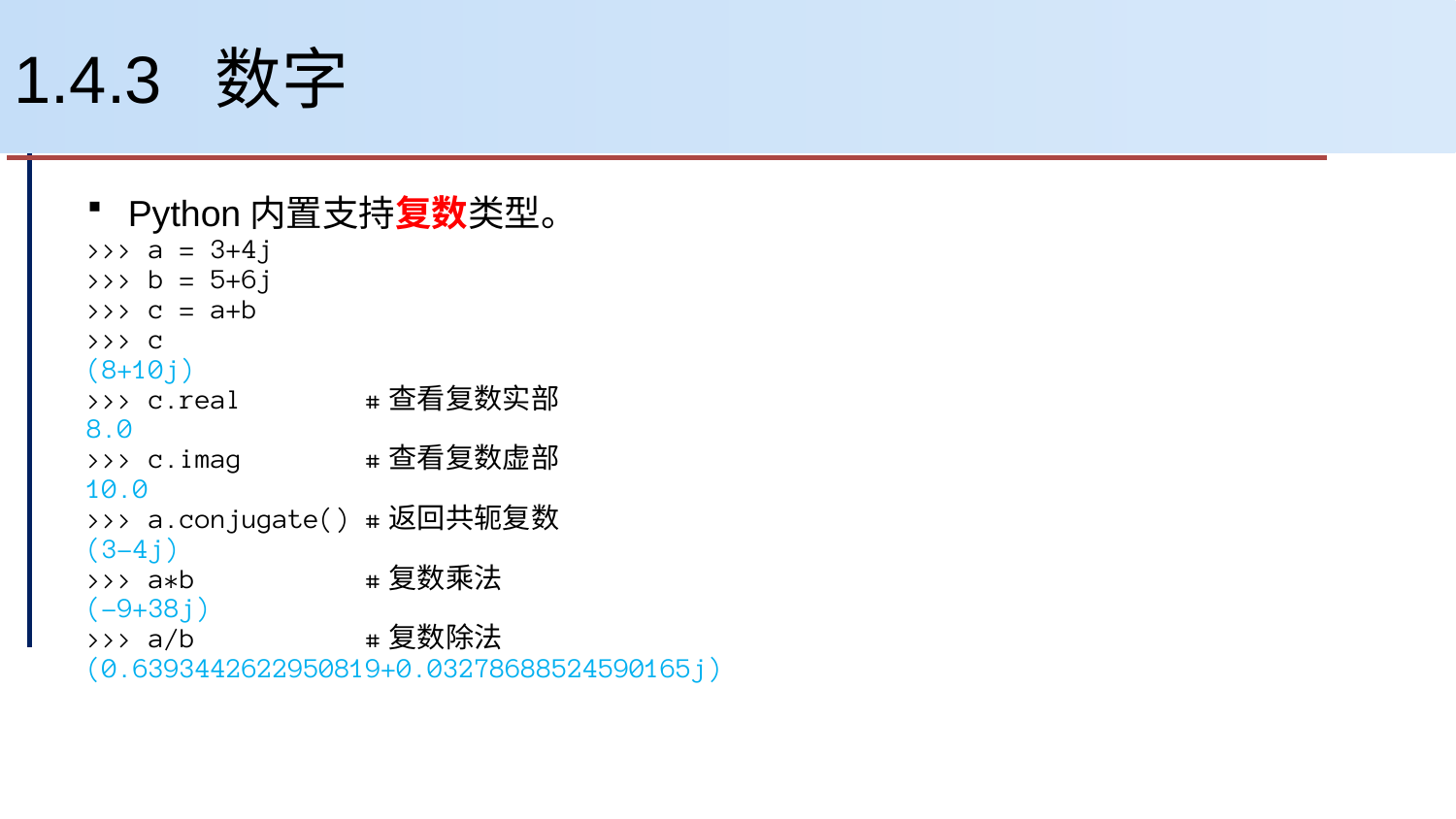

# 1.4.3  数字
Python内置支持复数类型。
>>> a = 3+4j
>>> b = 5+6j
>>> c = a+b
>>> c
(8+10j)
>>> c.real        #查看复数实部
8.0
>>> c.imag        #查看复数虚部
10.0
>>> a.conjugate() #返回共轭复数
(3-4j)
>>> a*b           #复数乘法
(-9+38j)
>>> a/b           #复数除法
(0.6393442622950819+0.03278688524590165j)